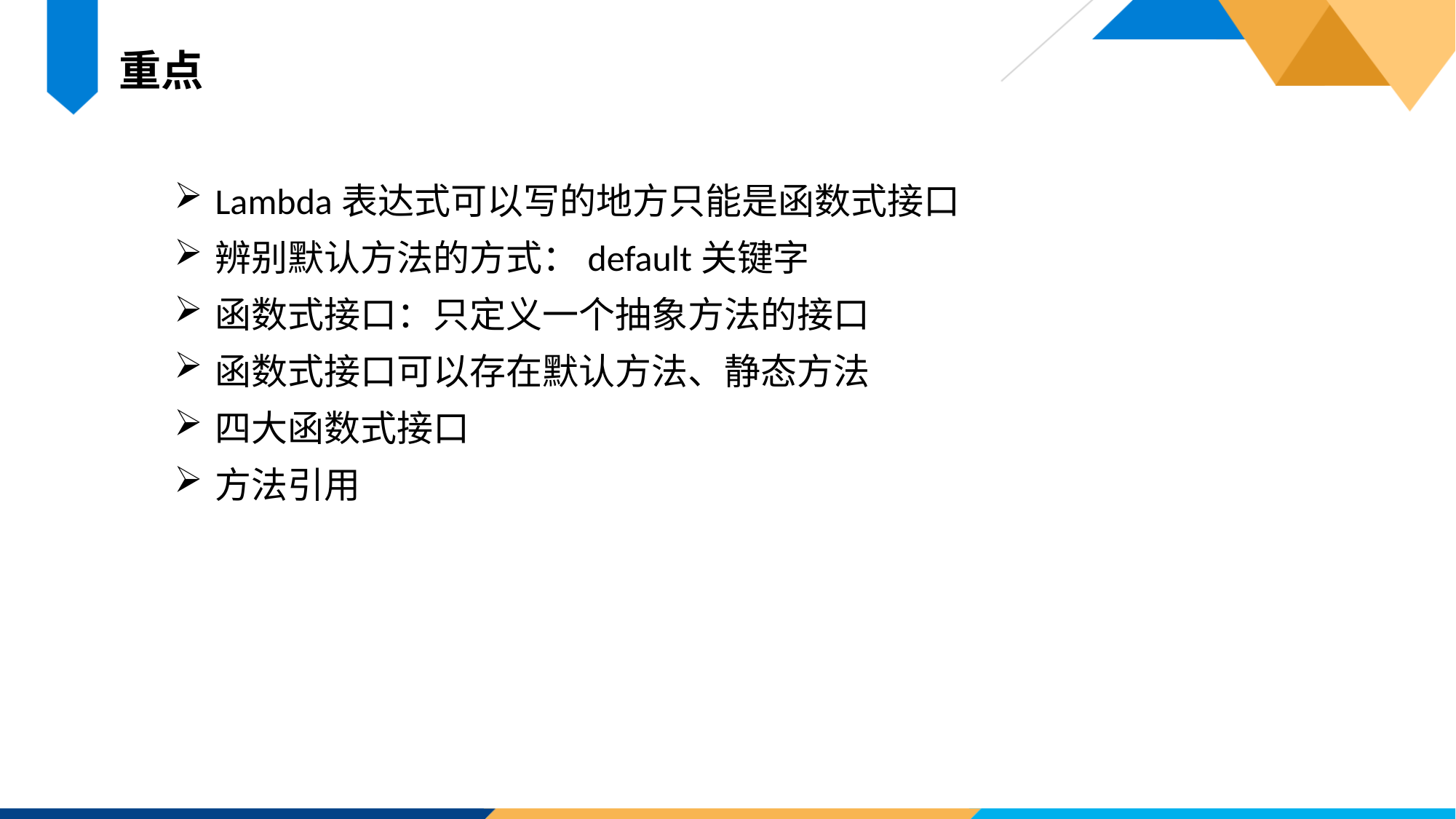

重点
Lambda表达式可以写的地方只能是函数式接口
辨别默认方法的方式：default关键字
函数式接口：只定义一个抽象方法的接口
函数式接口可以存在默认方法、静态方法
四大函数式接口
方法引用